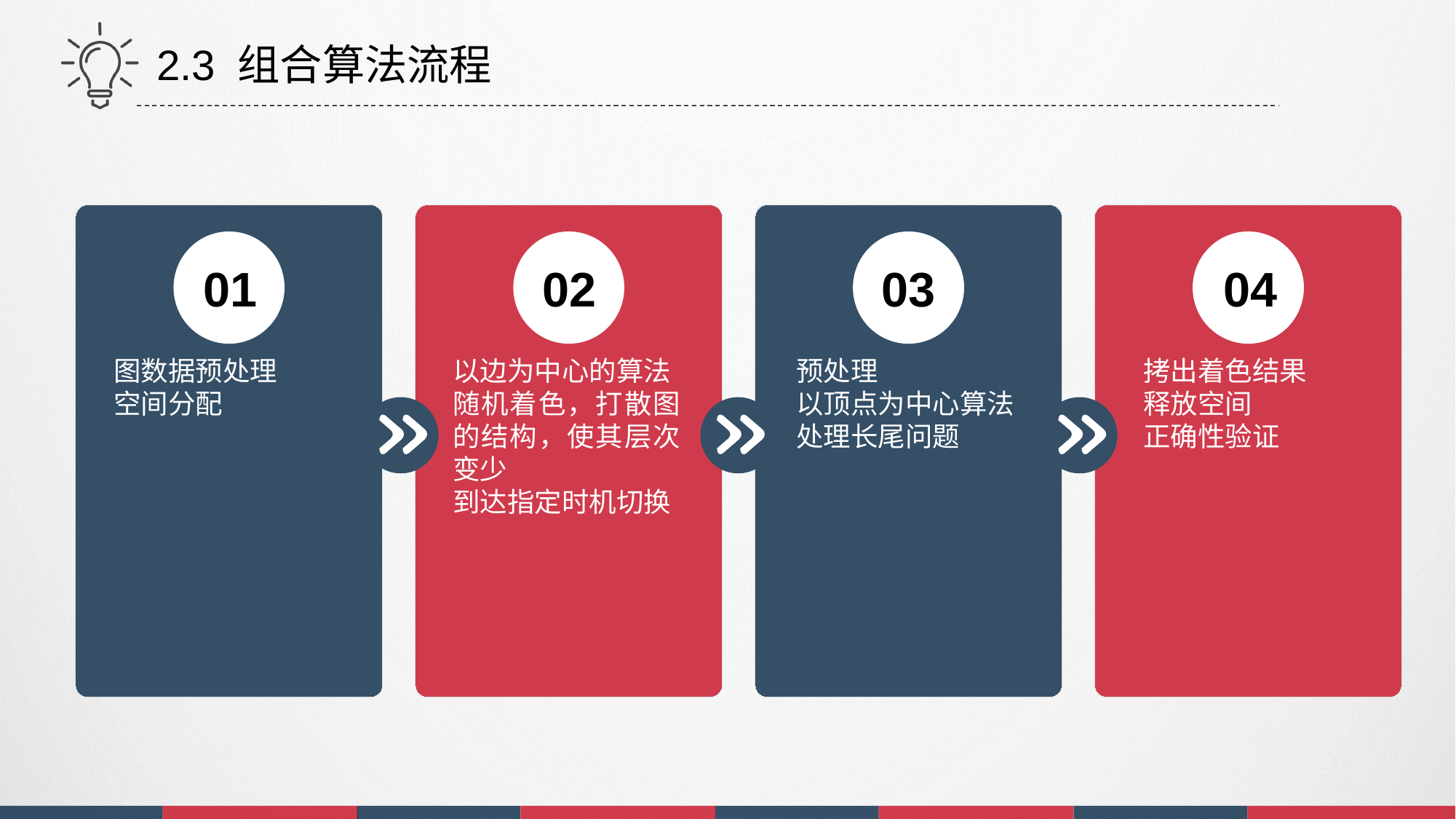

2.3 组合算法流程

01

02

03

04
图数据预处理
空间分配
以边为中心的算法
随机着色，打散图的结构，使其层次变少
到达指定时机切换
预处理
以顶点为中心算法
处理长尾问题
拷出着色结果
释放空间
正确性验证